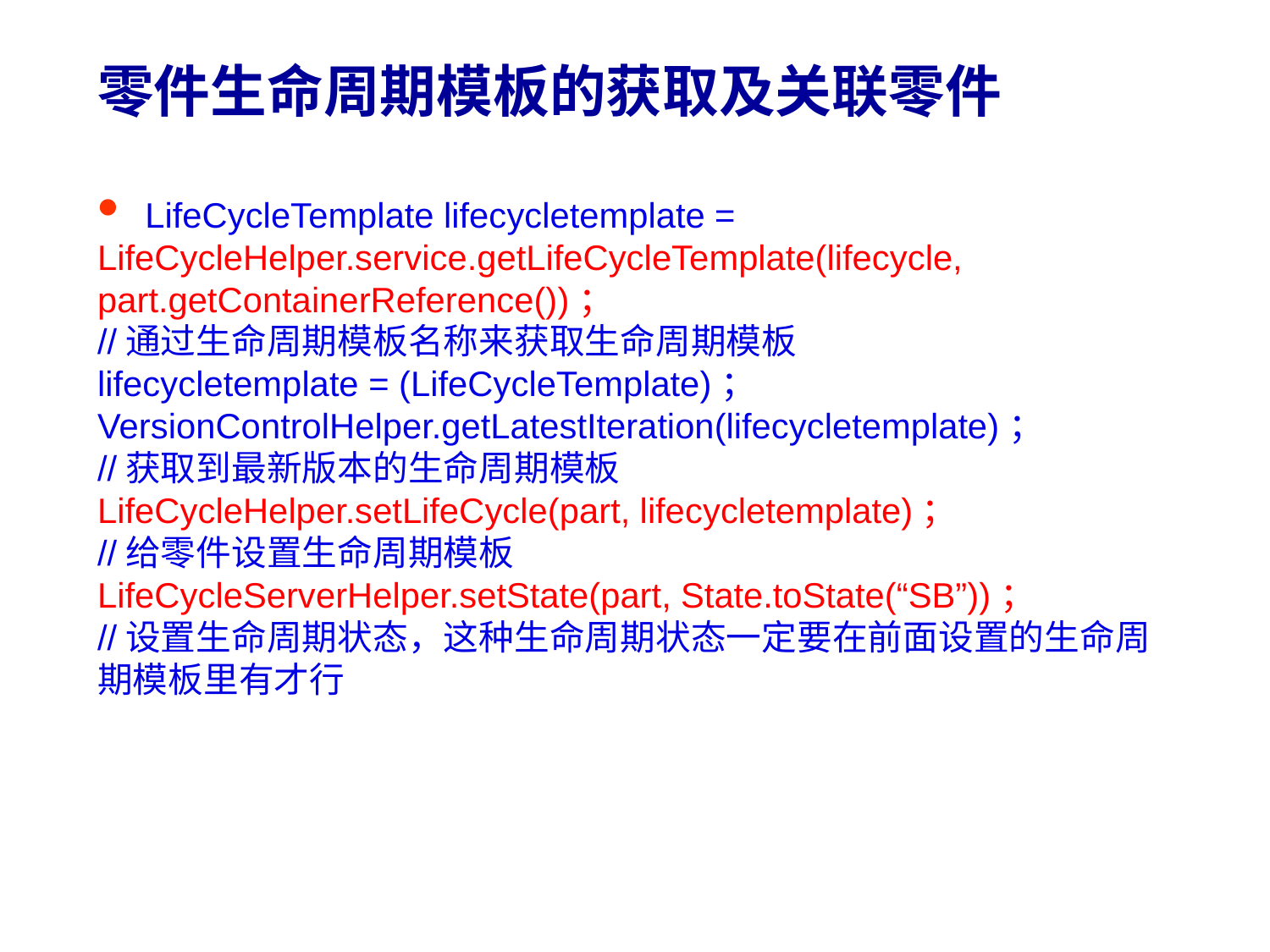

# 零件生命周期模板的获取及关联零件

LifeCycleTemplate lifecycletemplate =

LifeCycleHelper.service.getLifeCycleTemplate(lifecycle,

part.getContainerReference())；

//通过生命周期模板名称来获取生命周期模板

lifecycletemplate = (LifeCycleTemplate)；

VersionControlHelper.getLatestIteration(lifecycletemplate)；

//获取到最新版本的生命周期模板

LifeCycleHelper.setLifeCycle(part, lifecycletemplate)；

//给零件设置生命周期模板

LifeCycleServerHelper.setState(part, State.toState(“SB”))；

//设置生命周期状态，这种生命周期状态一定要在前面设置的生命周

期模板里有才行